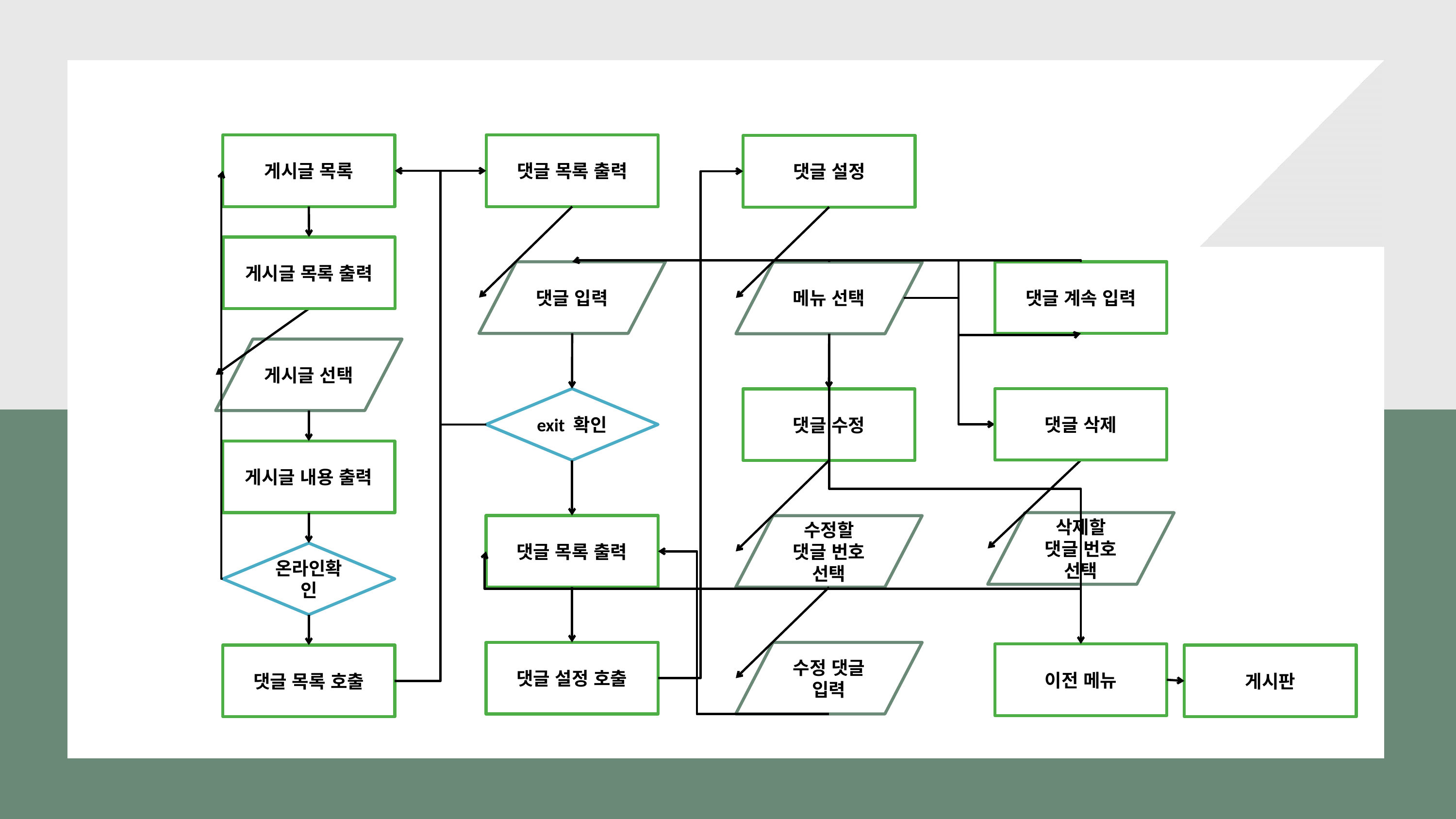

게시글 목록
댓글 목록 출력
댓글 설정
게시글 목록 출력
댓글 입력
댓글 계속 입력
메뉴 선택
게시글 선택
댓글 삭제
exit 확인
댓글 수정

게시글 내용 출력
삭제할
댓글 번호 선택
댓글 목록 출력
수정할
댓글 번호 선택
온라인확인
댓글 설정 호출
수정 댓글 입력
이전 메뉴
댓글 목록 호출
게시판